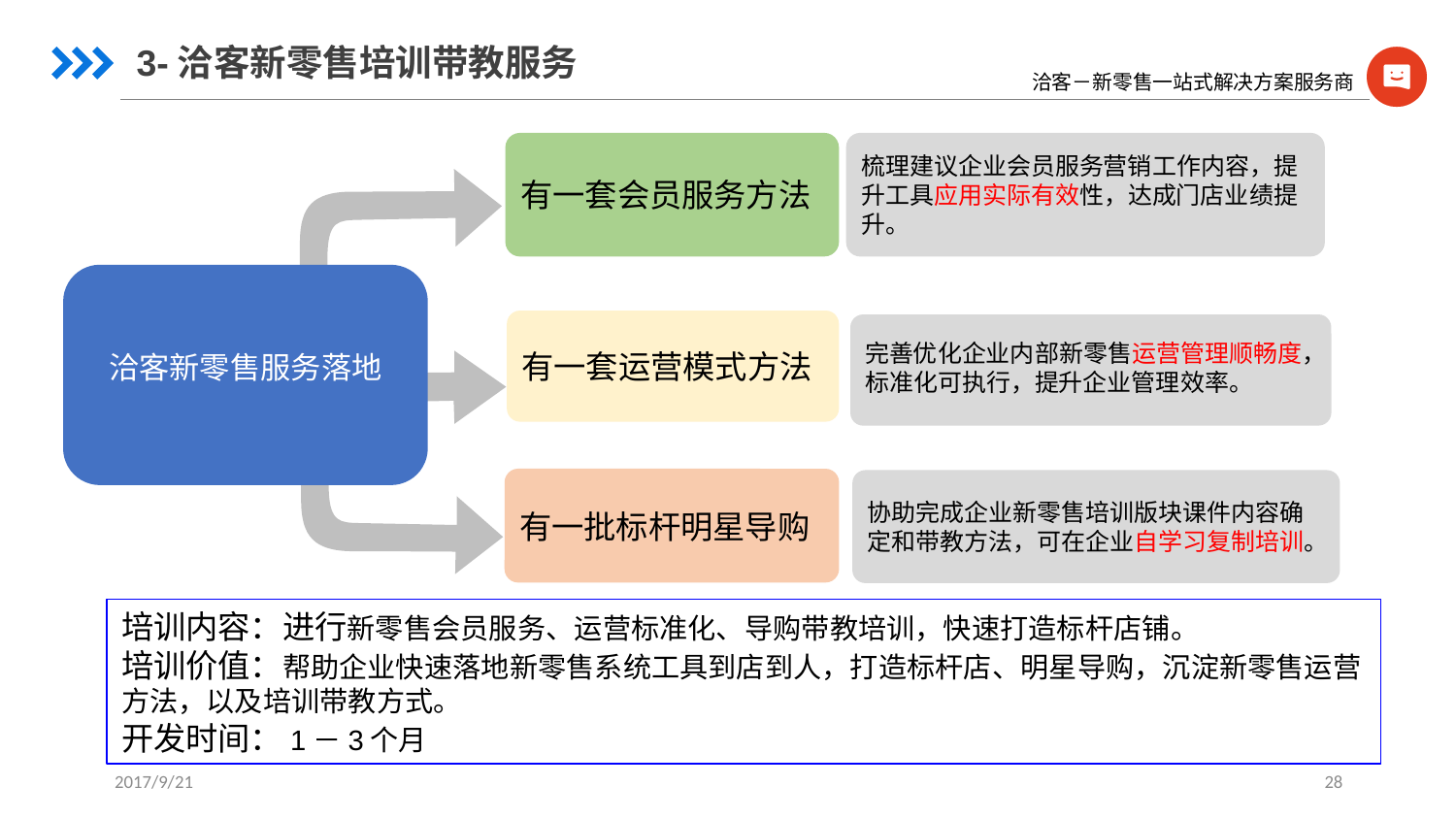

3-洽客新零售培训带教服务

有一套会员服务方法
梳理建议企业会员服务营销工作内容，提升工具应用实际有效性，达成门店业绩提升。

洽客新零售服务落地

有一套运营模式方法

完善优化企业内部新零售运营管理顺畅度，标准化可执行，提升企业管理效率。

有一批标杆明星导购
协助完成企业新零售培训版块课件内容确定和带教方法，可在企业自学习复制培训。
培训内容：进行新零售会员服务、运营标准化、导购带教培训，快速打造标杆店铺。
培训价值：帮助企业快速落地新零售系统工具到店到人，打造标杆店、明星导购，沉淀新零售运营方法，以及培训带教方式。
开发时间：1－3个月
2017/9/21
28